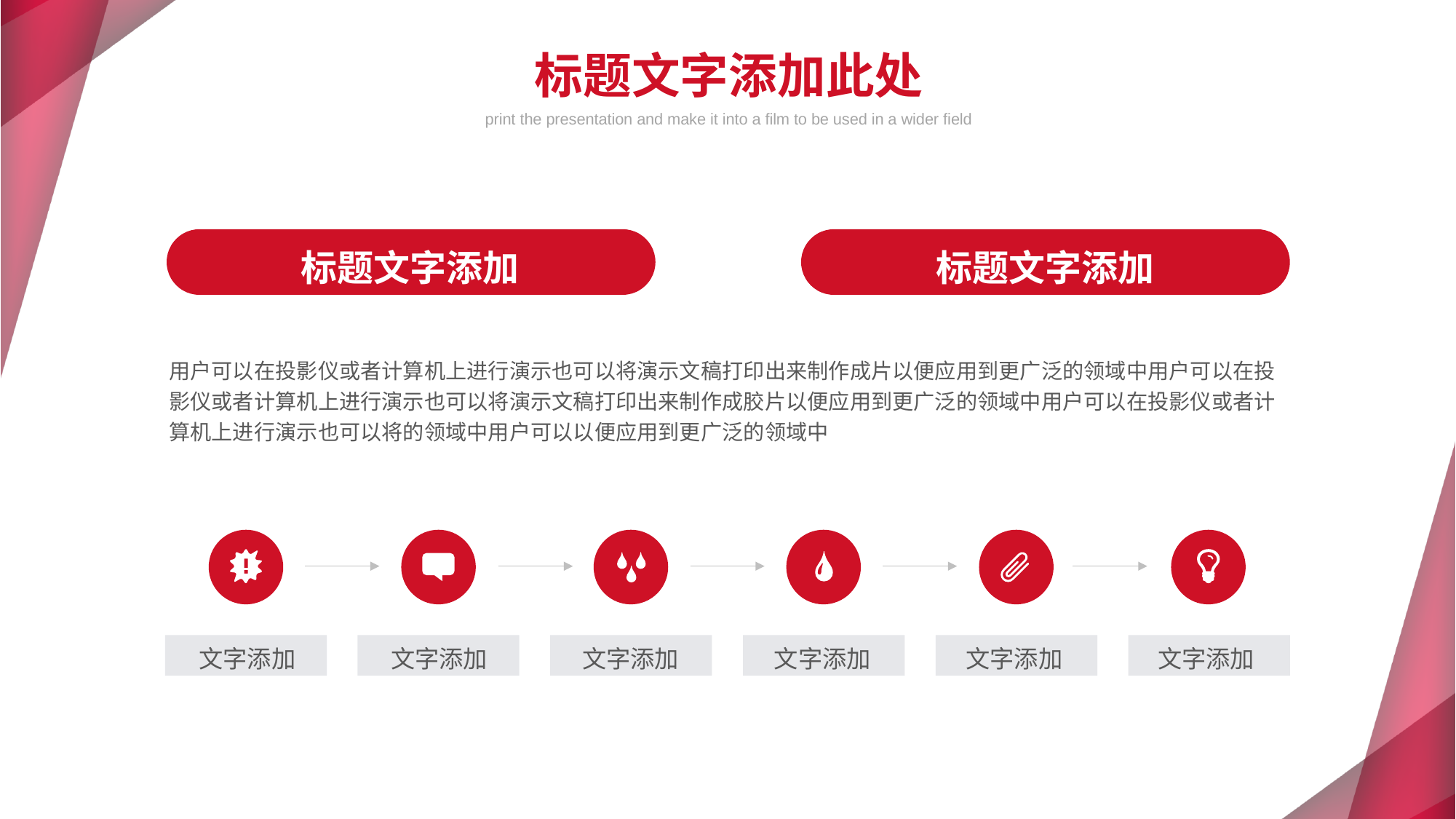

标题文字添加此处
print the presentation and make it into a film to be used in a wider field

标题文字添加
标题文字添加
用户可以在投影仪或者计算机上进行演示也可以将演示文稿打印出来制作成片以便应用到更广泛的领域中用户可以在投影仪或者计算机上进行演示也可以将演示文稿打印出来制作成胶片以便应用到更广泛的领域中用户可以在投影仪或者计算机上进行演示也可以将的领域中用户可以以便应用到更广泛的领域中

文字添加
文字添加
文字添加
文字添加
文字添加
文字添加